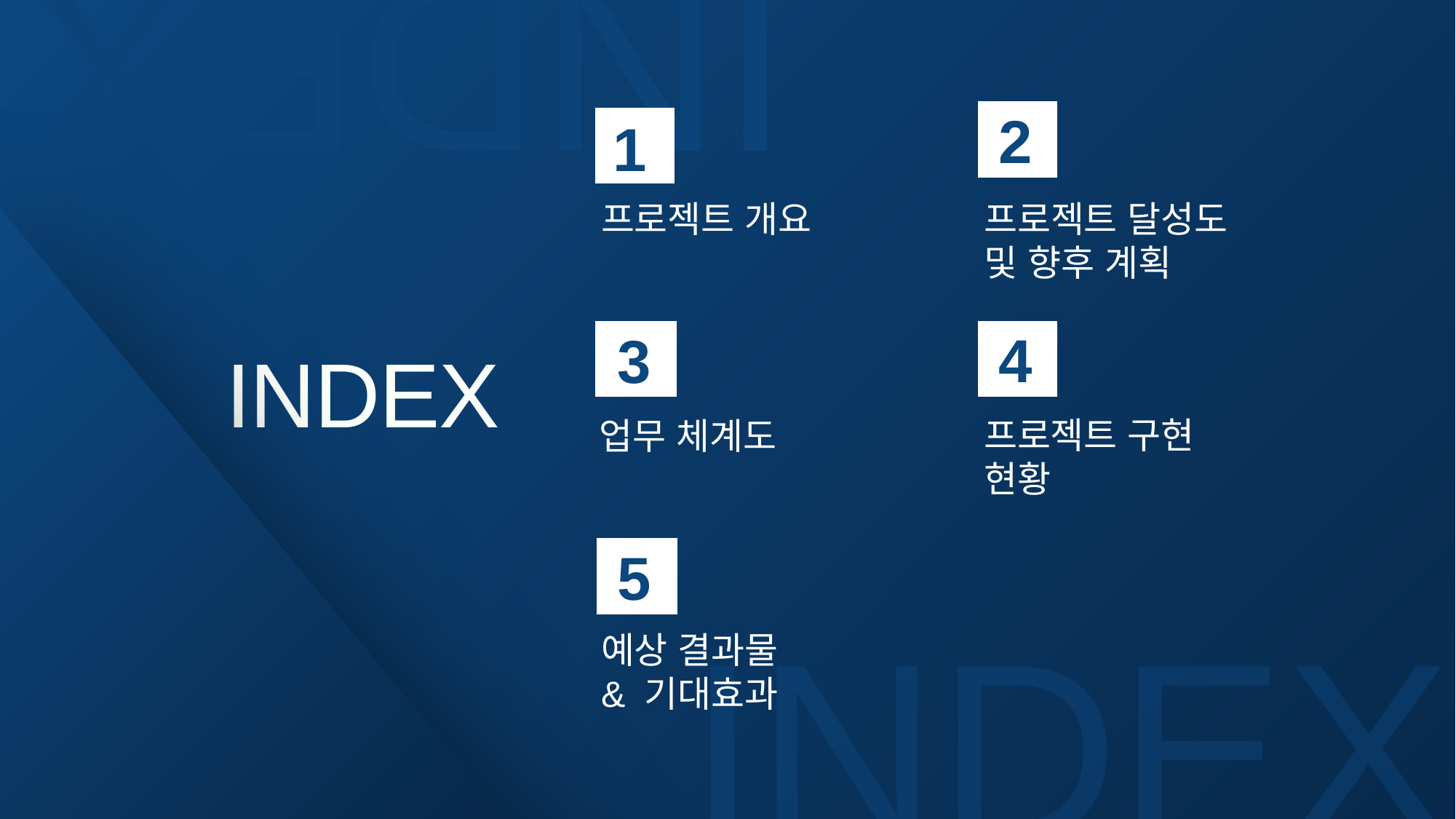

INDEX
2
프로젝트 달성도
및 향후 계획
1
프로젝트 개요

4
프로젝트 구현 현황
3
업무 체계도
INDEX
5
예상 결과물
& 기대효과
INDEX